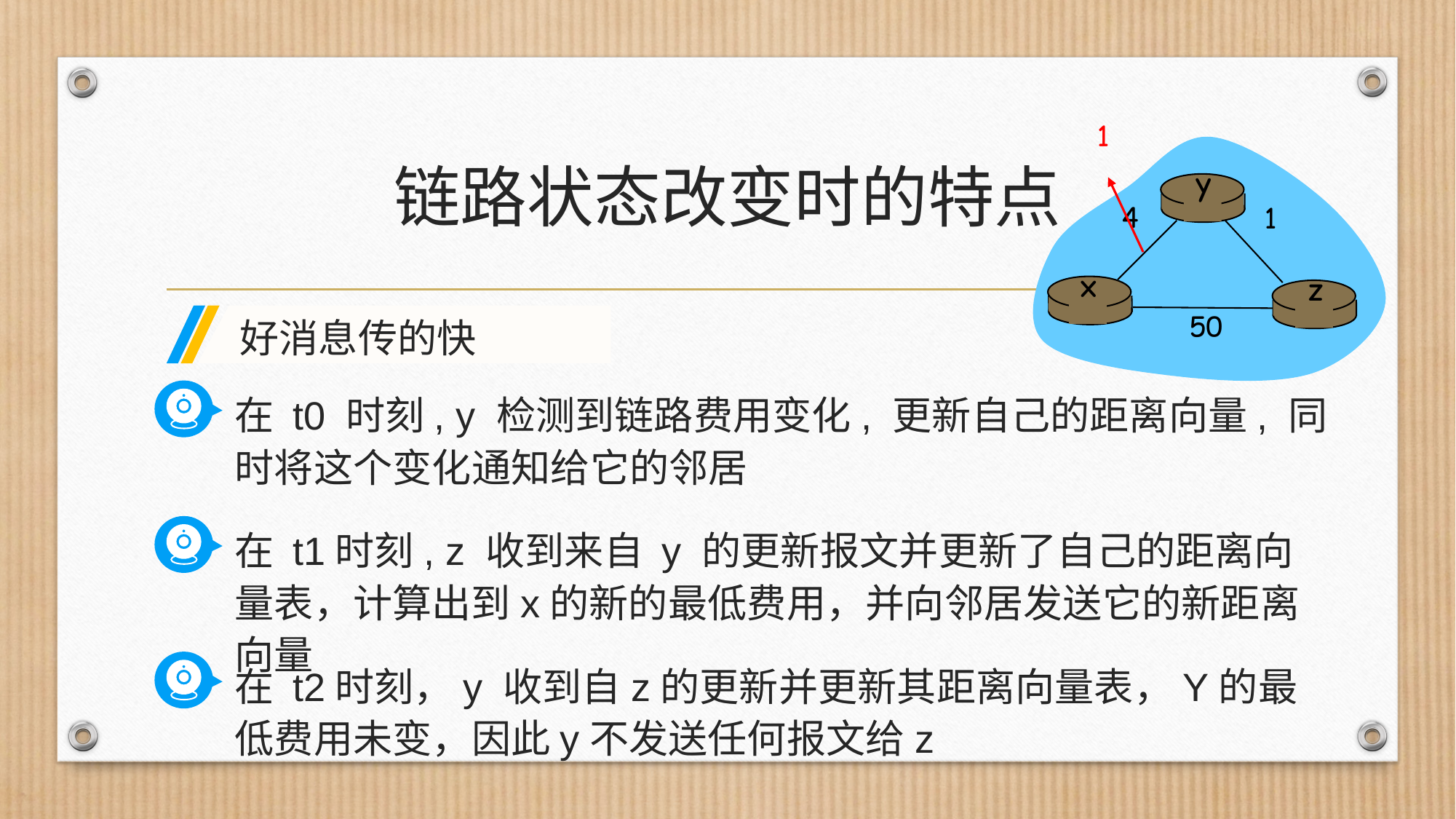

1

y

4
1

x

z

50

# 链路状态改变时的特点

好消息传的快

在 t0 时刻, y 检测到链路费用变化, 更新自己的距离向量, 同时将这个变化通知给它的邻居

在 t1时刻, z 收到来自 y 的更新报文并更新了自己的距离向量表，计算出到x的新的最低费用，并向邻居发送它的新距离向量

在 t2时刻，y 收到自z的更新并更新其距离向量表，Y的最低费用未变，因此y不发送任何报文给z